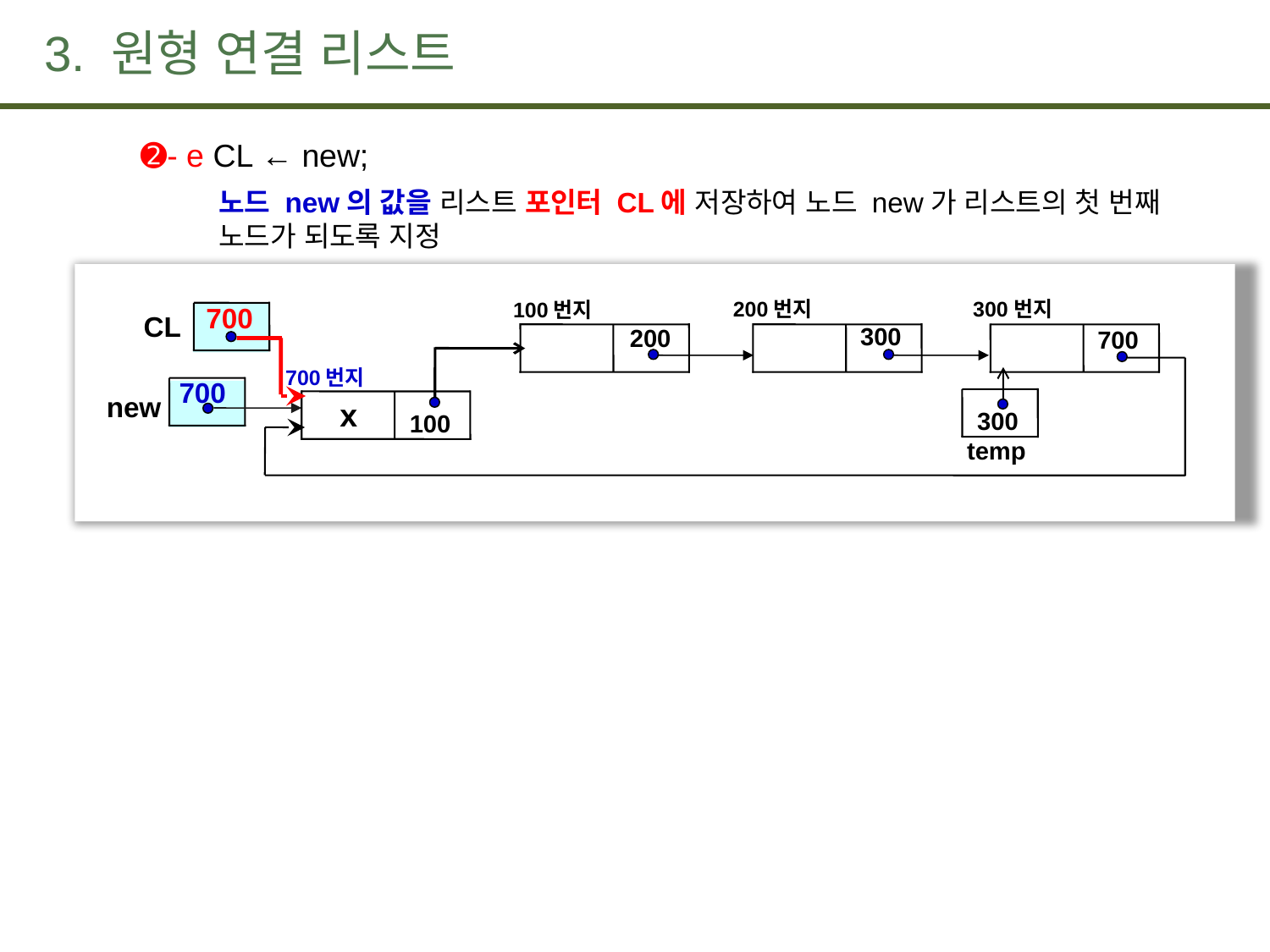

# 3. 원형 연결 리스트
 ➋- e CL ← new;
노드 new의 값을 리스트 포인터 CL에 저장하여 노드 new가 리스트의 첫 번째 노드가 되도록 지정

300번지

700

200번지

100번지

200

CL

700
300

700번지

x

100

new

700

300
temp